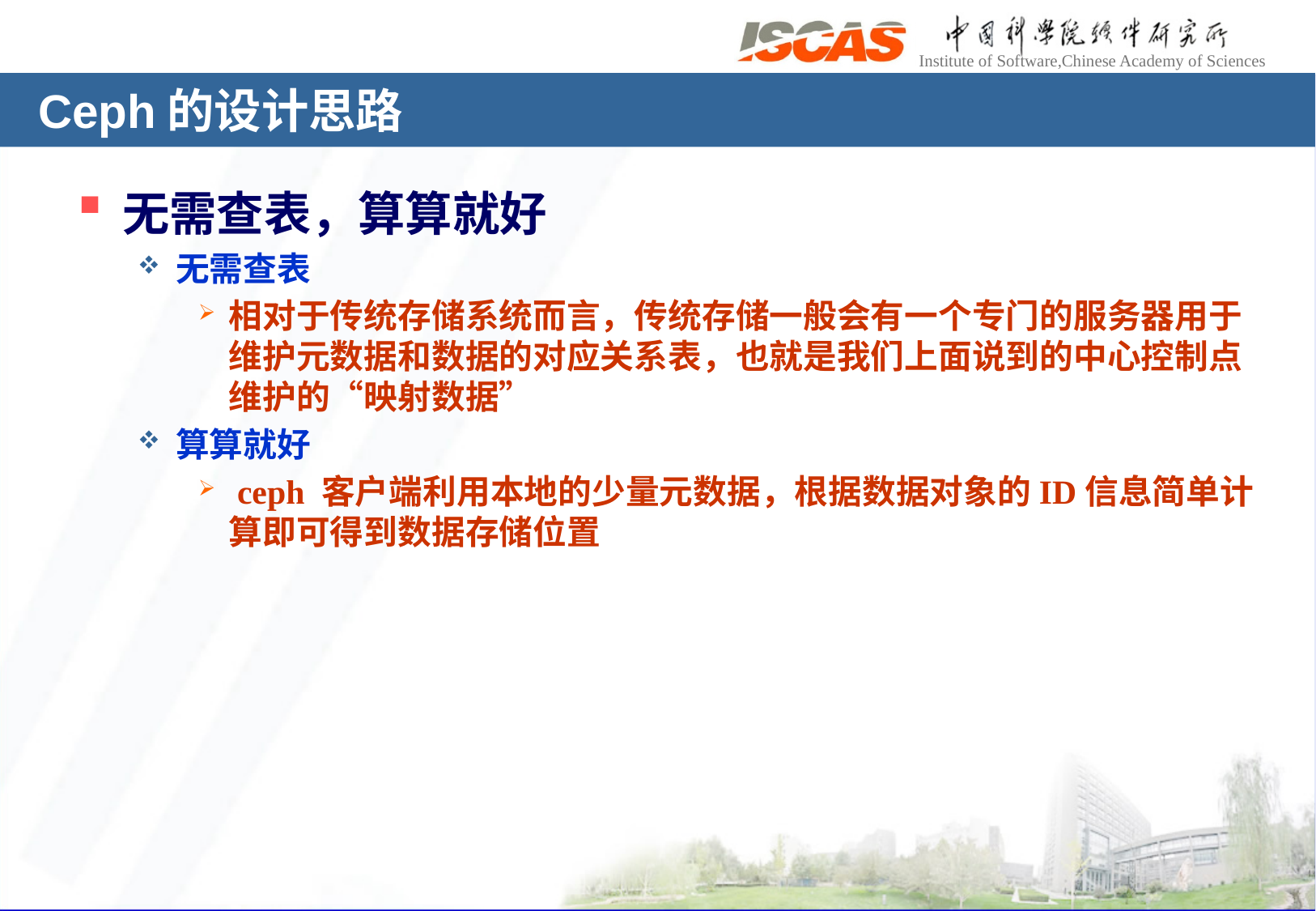

# Ceph的设计思路
无需查表，算算就好
无需查表
相对于传统存储系统而言，传统存储一般会有一个专门的服务器用于维护元数据和数据的对应关系表，也就是我们上面说到的中心控制点维护的“映射数据”
算算就好
 ceph 客户端利用本地的少量元数据，根据数据对象的ID信息简单计算即可得到数据存储位置